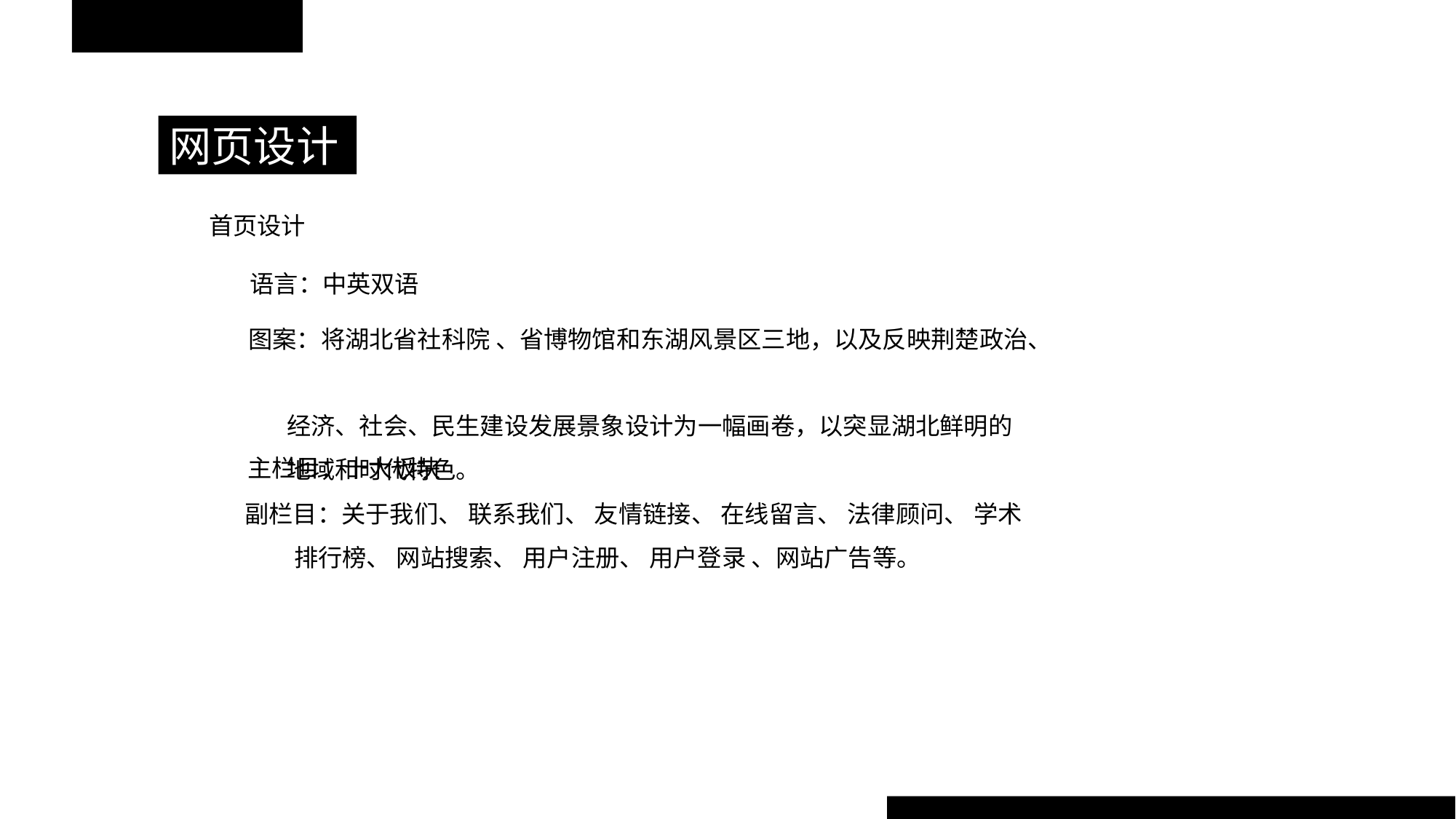

网页设计
首页设计
语言：中英双语
图案：将湖北省社科院 、省博物馆和东湖风景区三地，以及反映荆楚政治、
      经济、社会、民生建设发展景象设计为一幅画卷，以突显湖北鲜明的
      地域和时代特色。
主栏目：十大板块
副栏目：关于我们、 联系我们、 友情链接、 在线留言、 法律顾问、 学术
        排行榜、 网站搜索、 用户注册、 用户登录 、网站广告等。